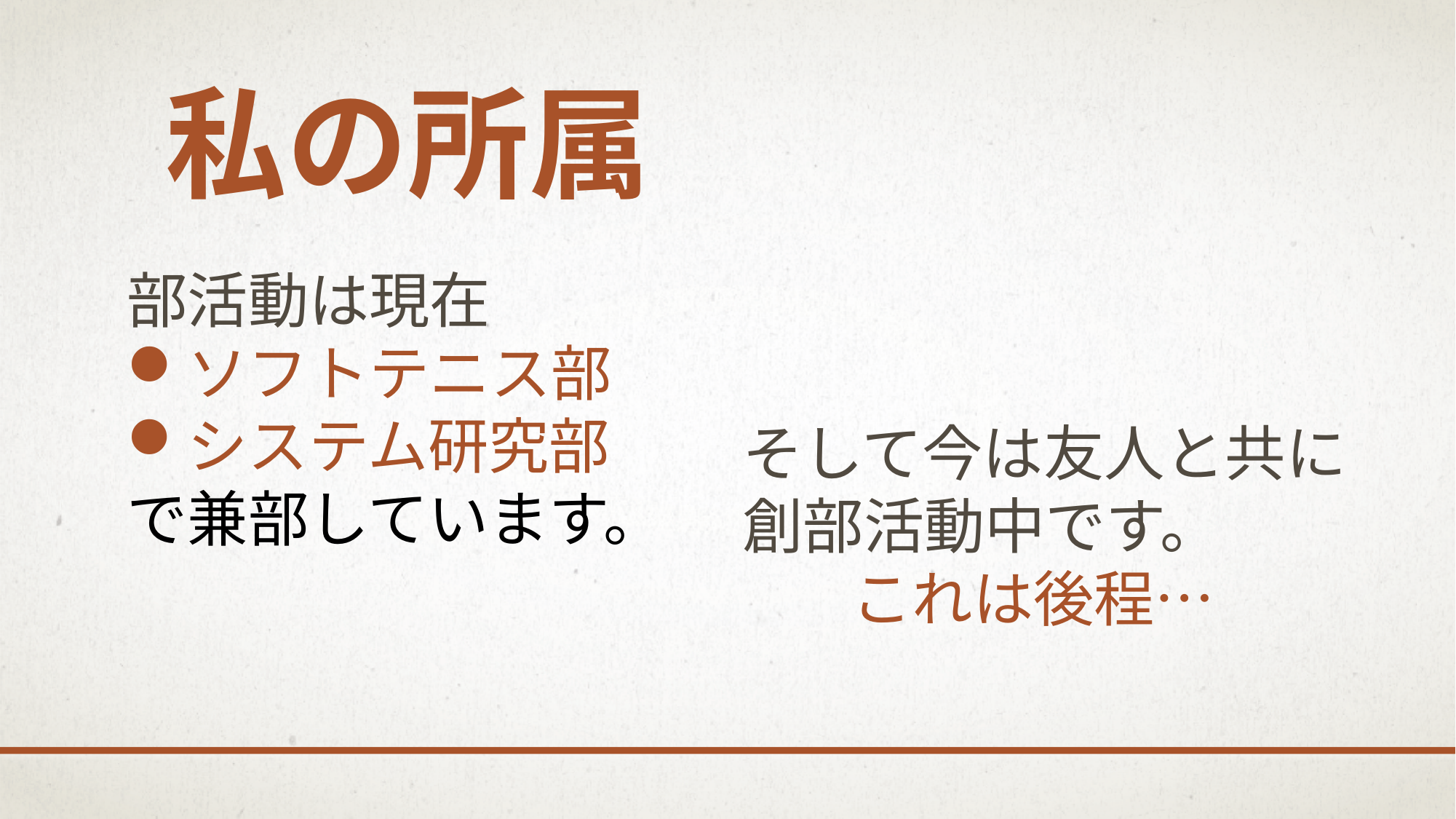

# 私の所属
部活動は現在
ソフトテニス部
システム研究部
で兼部しています。
そして今は友人と共に
創部活動中です。
	これは後程…